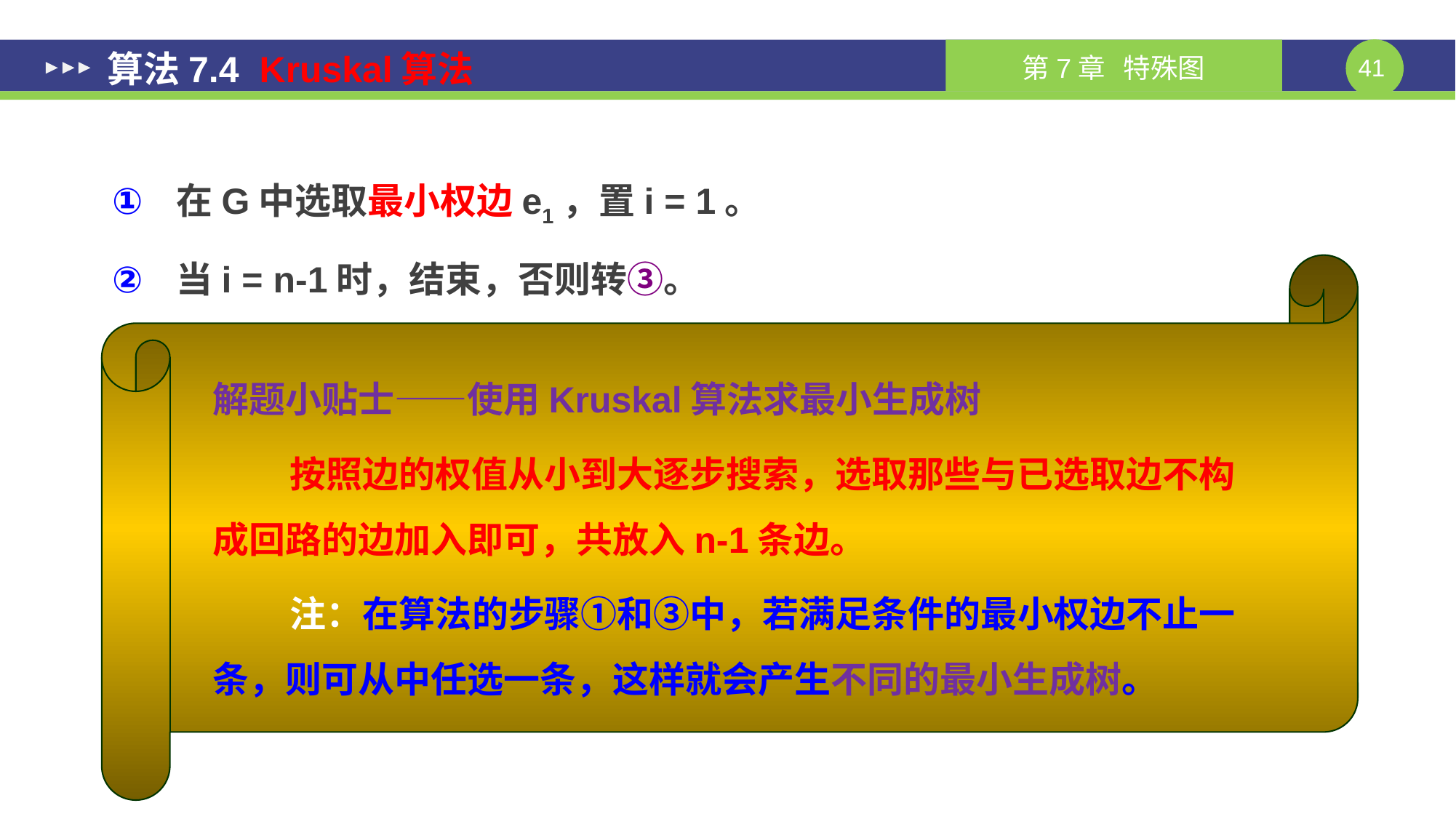

# 算法7.4  Kruskal算法
在G中选取最小权边e1，置i = 1。
当i = n-1时，结束，否则转③。
设已选取的边为e1, e2, …, ei，在G中选取不同于e1, e2, …, ei的边ei+1，使{e1, e2, …, ei, ei+1}中无回路且ei+1是满足此条件的最小权边。
置i = i+1，转②。
解题小贴士——使用Kruskal算法求最小生成树
按照边的权值从小到大逐步搜索，选取那些与已选取边不构成回路的边加入即可，共放入n-1条边。
注：在算法的步骤①和③中，若满足条件的最小权边不止一条，则可从中任选一条，这样就会产生不同的最小生成树。
要点：在与已选取的边不构成回路的边中选取最小者。